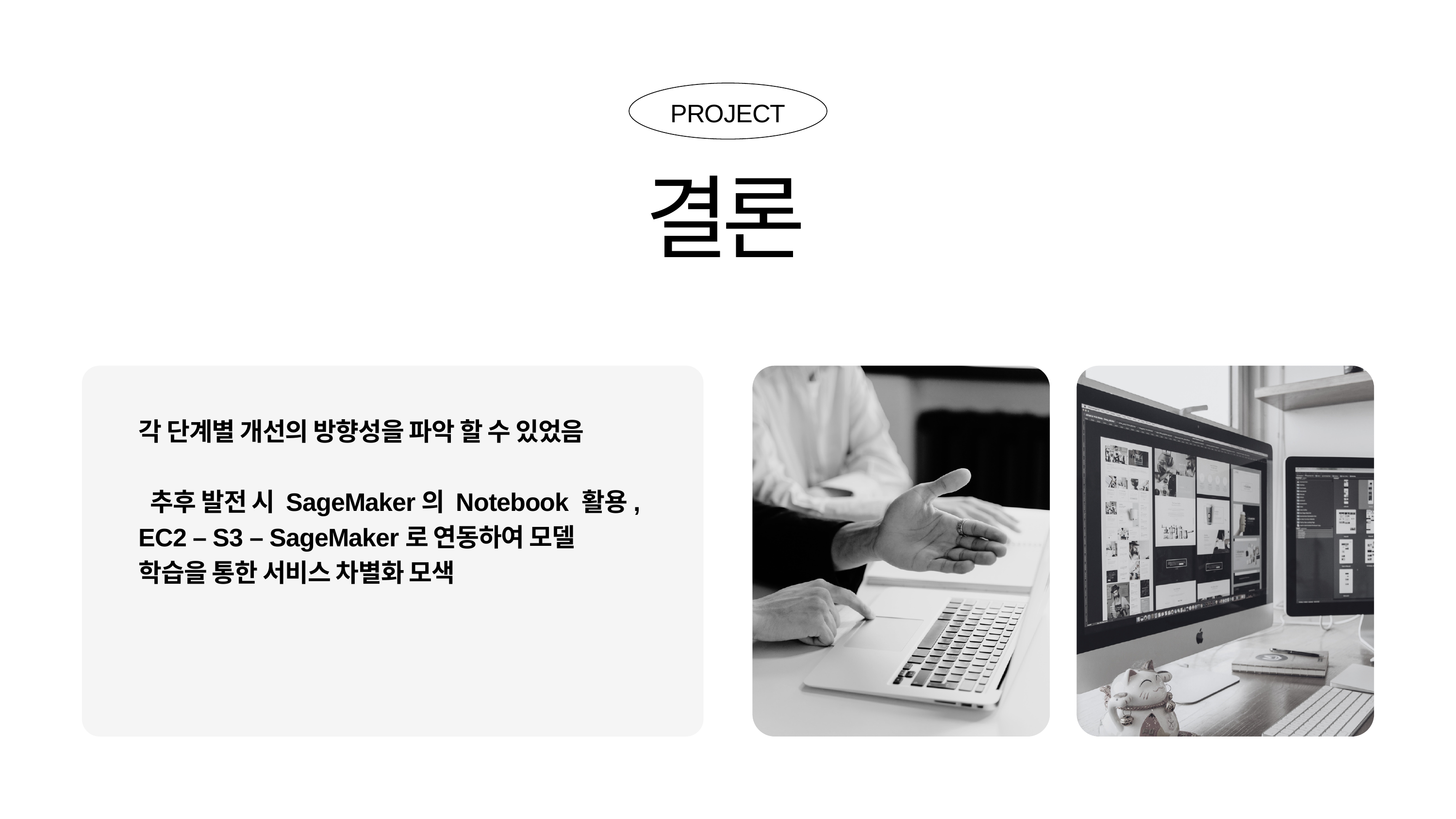

PROJECT
결론

각 단계별 개선의 방향성을 파악 할 수 있었음

 추후 발전 시 SageMaker의 Notebook 활용, EC2 – S3 – SageMaker로 연동하여 모델 학습을 통한 서비스 차별화 모색